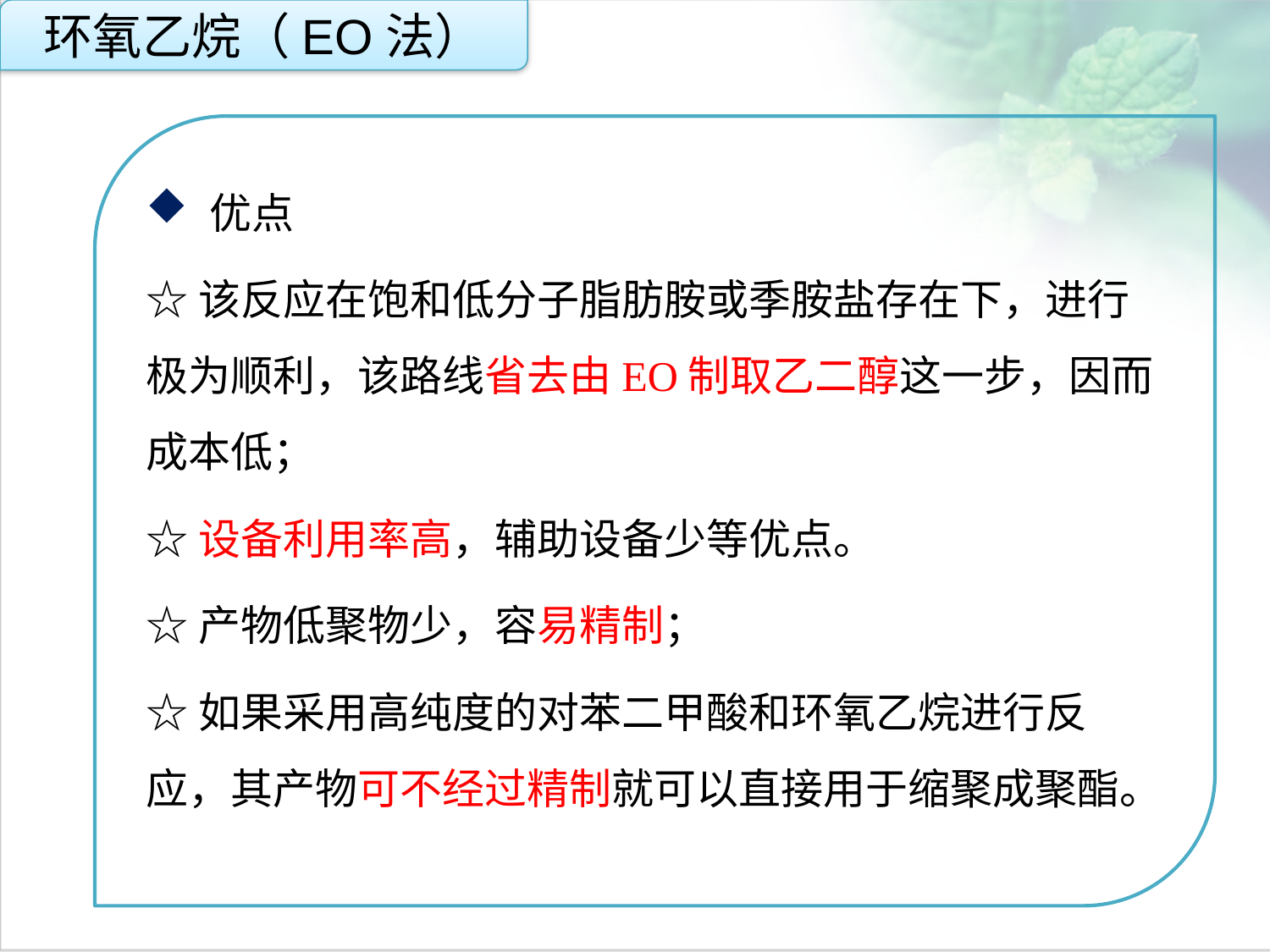

环氧乙烷（EO法）
优点
☆该反应在饱和低分子脂肪胺或季胺盐存在下，进行极为顺利，该路线省去由EO制取乙二醇这一步，因而成本低；
☆设备利用率高，辅助设备少等优点。
☆产物低聚物少，容易精制；
☆如果采用高纯度的对苯二甲酸和环氧乙烷进行反应，其产物可不经过精制就可以直接用于缩聚成聚酯。
点击添加文本
点击添加文本
点击添加文本
点击添加文本